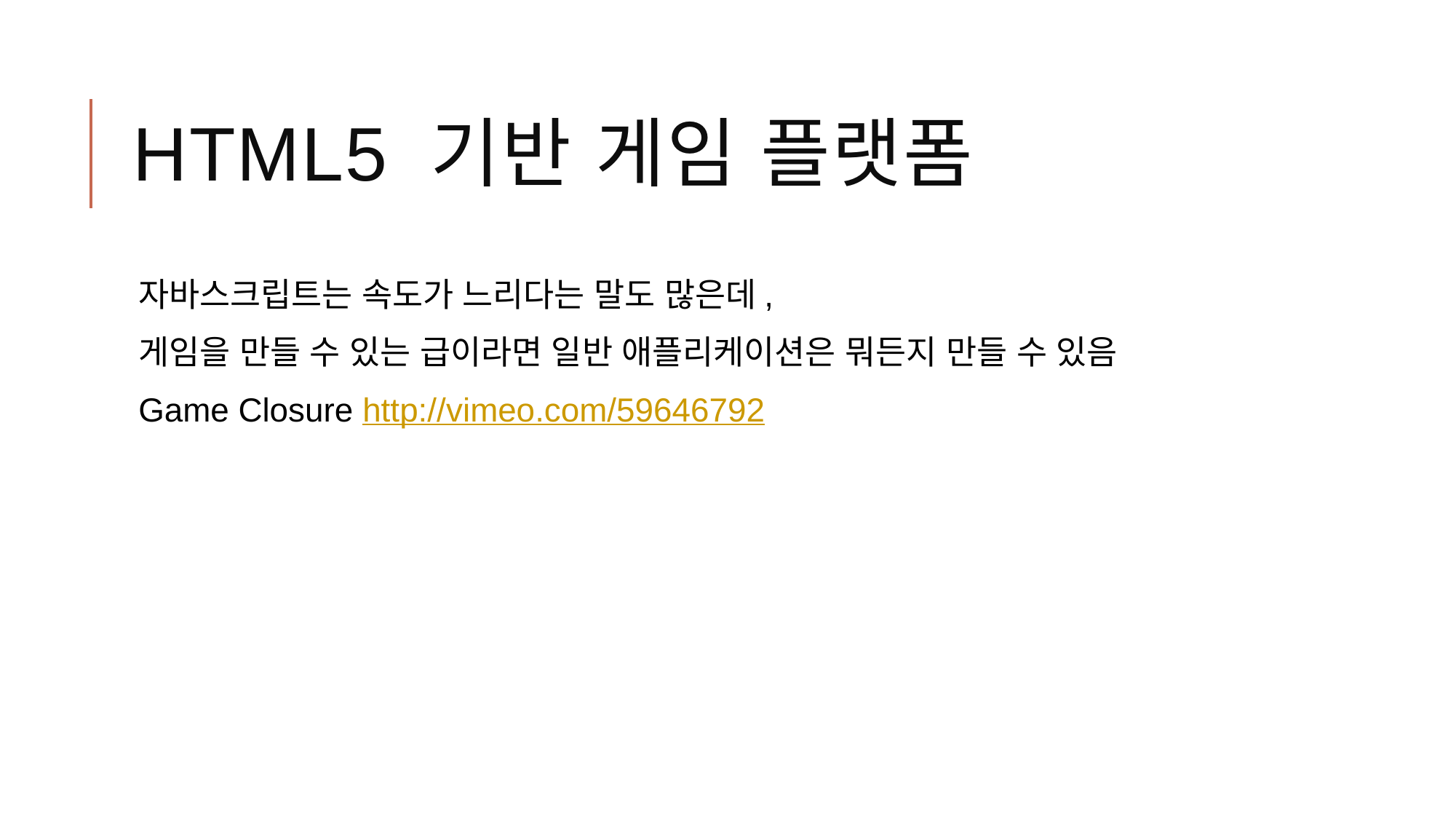

# HTML5 기반 게임 플랫폼
자바스크립트는 속도가 느리다는 말도 많은데,
게임을 만들 수 있는 급이라면 일반 애플리케이션은 뭐든지 만들 수 있음
Game Closure http://vimeo.com/59646792